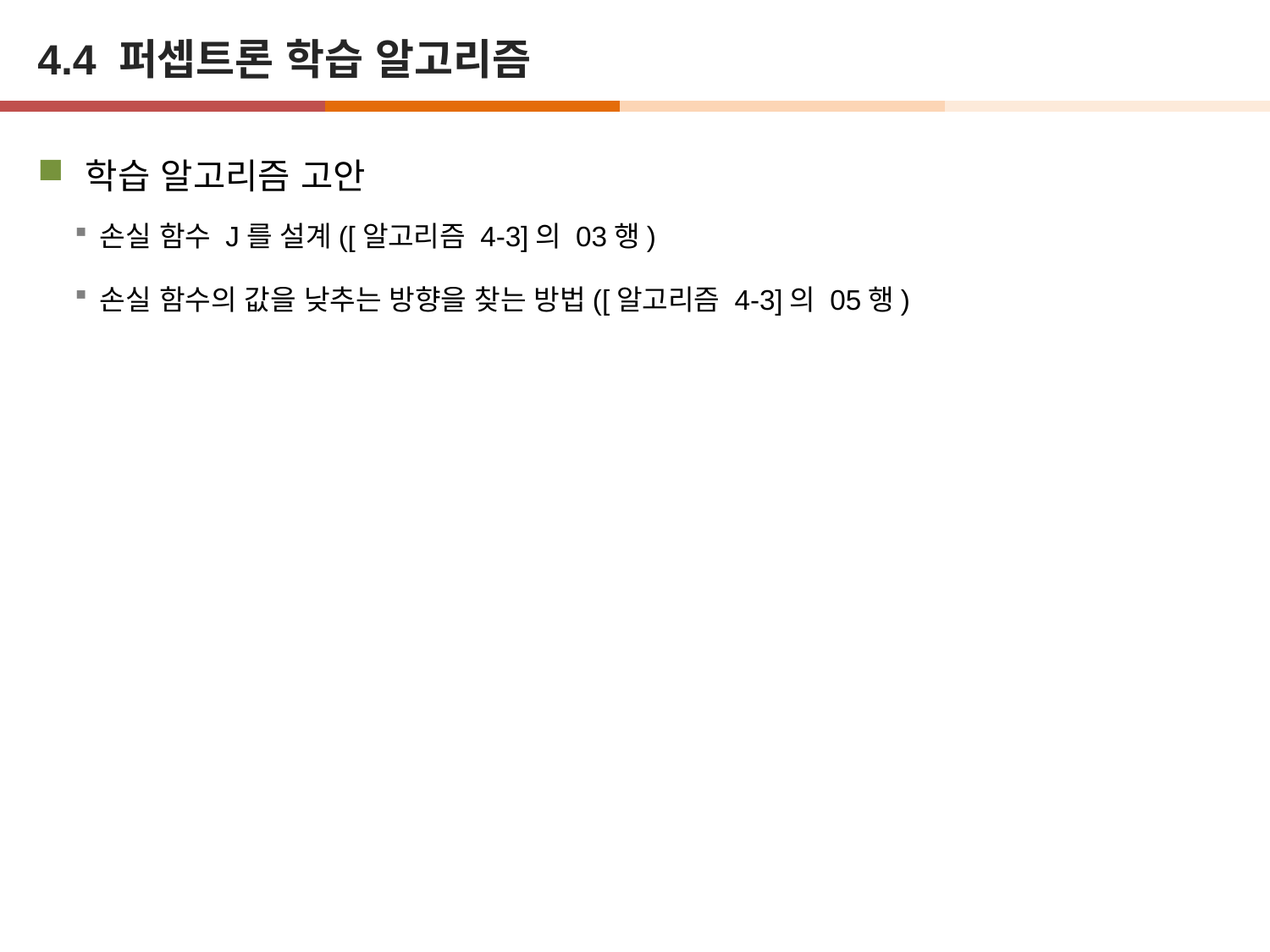

# 4.4 퍼셉트론 학습 알고리즘
학습 알고리즘 고안
손실 함수 J를 설계([알고리즘 4-3]의 03행)
손실 함수의 값을 낮추는 방향을 찾는 방법([알고리즘 4-3]의 05행)